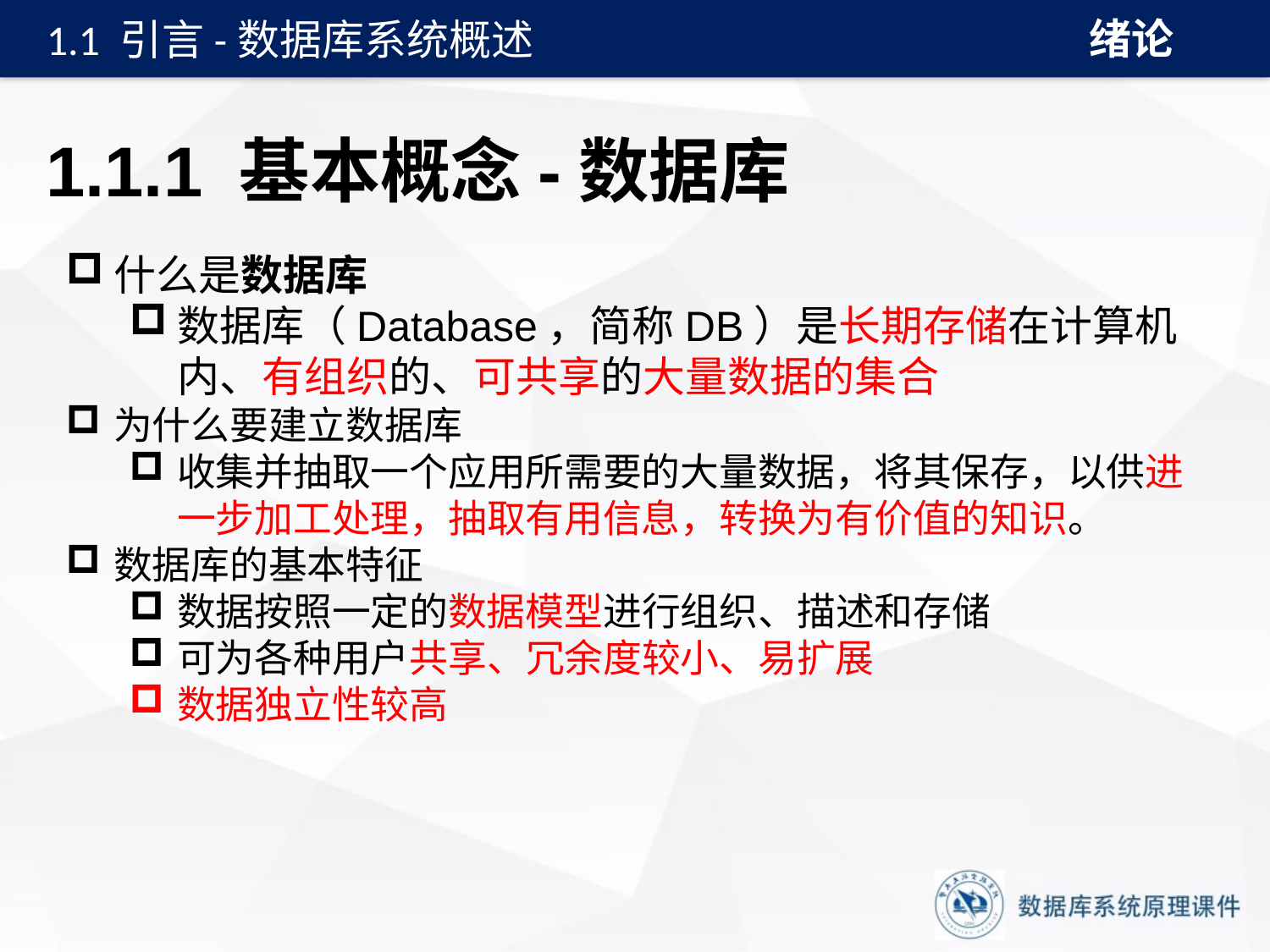

绪论
1.1 引言-数据库系统概述
# 1.1.1 基本概念-数据库
什么是数据库
数据库（Database，简称DB）是长期存储在计算机内、有组织的、可共享的大量数据的集合
为什么要建立数据库
收集并抽取一个应用所需要的大量数据，将其保存，以供进一步加工处理，抽取有用信息，转换为有价值的知识。
数据库的基本特征
数据按照一定的数据模型进行组织、描述和存储
可为各种用户共享、冗余度较小、易扩展
数据独立性较高